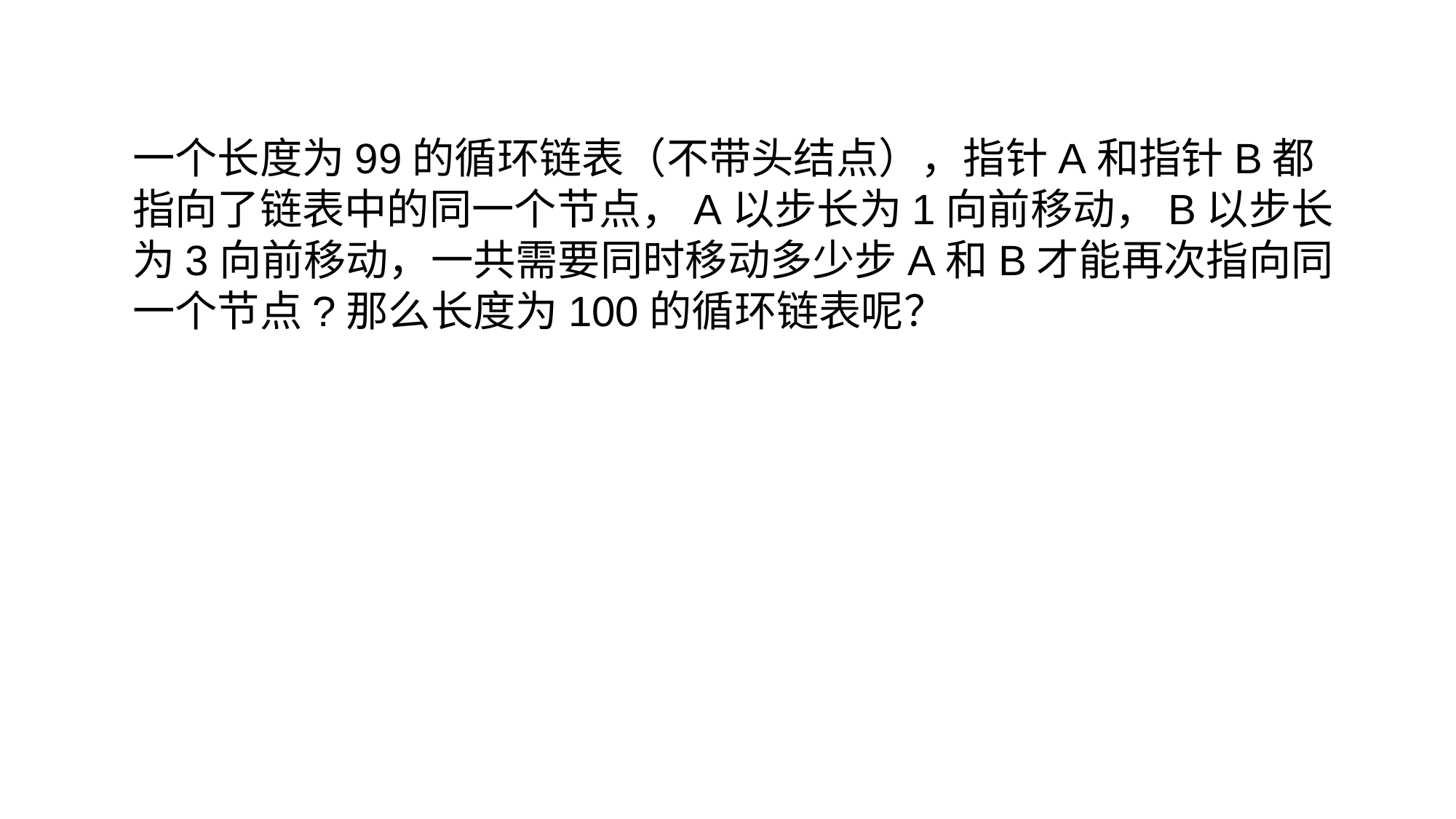

一个长度为99的循环链表（不带头结点），指针A和指针B都指向了链表中的同一个节点，A以步长为1向前移动，B以步长为3向前移动，一共需要同时移动多少步A和B才能再次指向同一个节点?那么长度为100的循环链表呢？